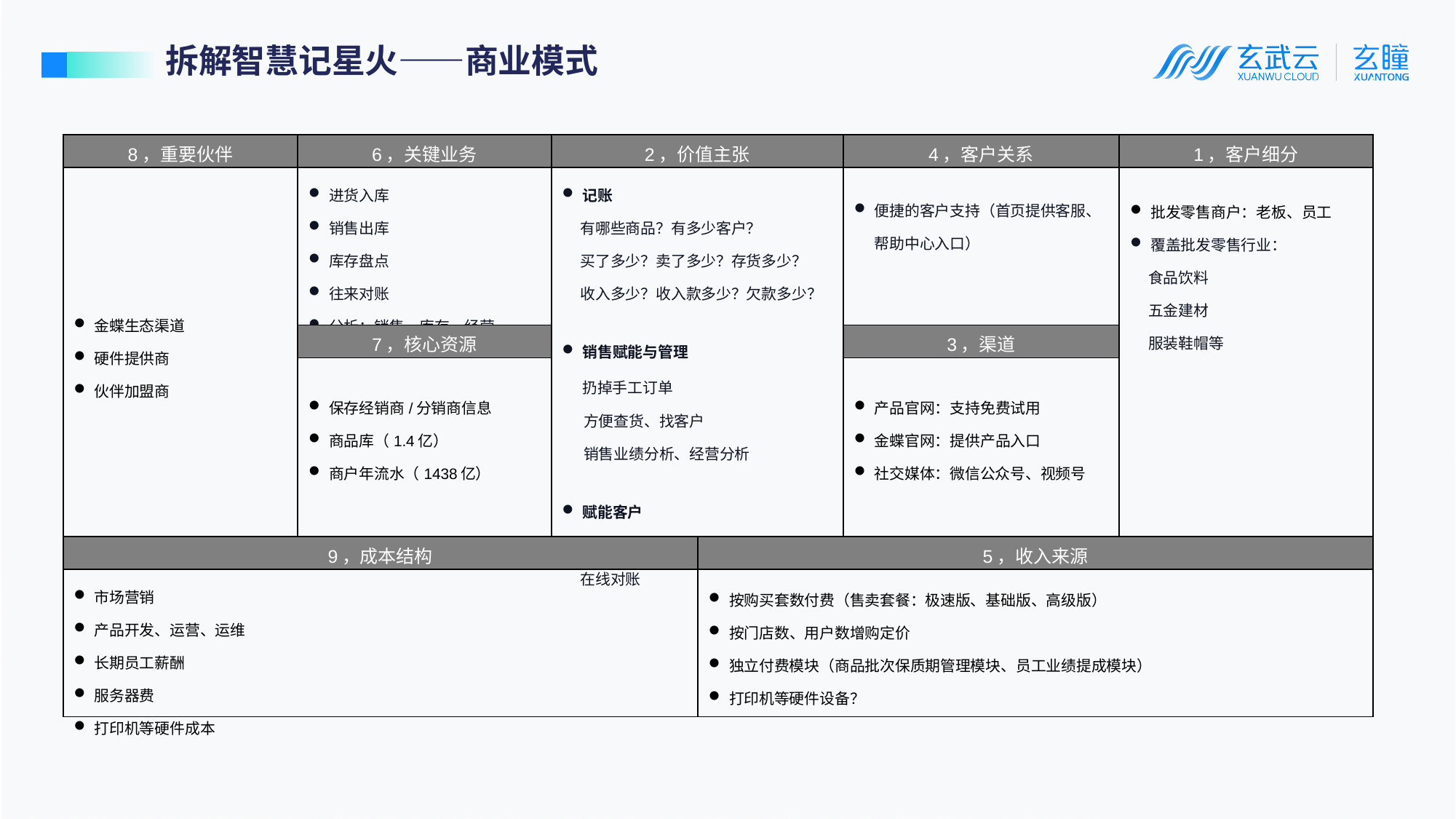

拆解智慧记星火——商业模式
| 8，重要伙伴 | 6，关键业务 | 2，价值主张 |  | 4，客户关系 | 1，客户细分 |
| --- | --- | --- | --- | --- | --- |
| 金蝶生态渠道 硬件提供商 伙伴加盟商 | 进货入库 销售出库 库存盘点 往来对账 分析：销售、库存、经营 | 记账 有哪些商品？有多少客户？ 买了多少？卖了多少？存货多少？ 收入多少？收入款多少？欠款多少？ 销售赋能与管理 扔掉手工订单 方便查货、找客户 销售业绩分析、经营分析 赋能客户 在线订货 在线对账 |  | 便捷的客户支持（首页提供客服、帮助中心入口） | 批发零售商户：老板、员工 覆盖批发零售行业： 食品饮料 五金建材 服装鞋帽等 |
|  | 7，核心资源 |  |  | 3，渠道 |  |
|  | 保存经销商/分销商信息 商品库（1.4亿） 商户年流水（1438亿） |  |  | 产品官网：支持免费试用 金蝶官网：提供产品入口 社交媒体：微信公众号、视频号 |  |
| 9，成本结构 |  |  | 5，收入来源 |  |  |
| 市场营销 产品开发、运营、运维 长期员工薪酬 服务器费 打印机等硬件成本 |  |  | 按购买套数付费（售卖套餐：极速版、基础版、高级版） 按门店数、用户数增购定价 独立付费模块（商品批次保质期管理模块、员工业绩提成模块） 打印机等硬件设备？ |  |  |